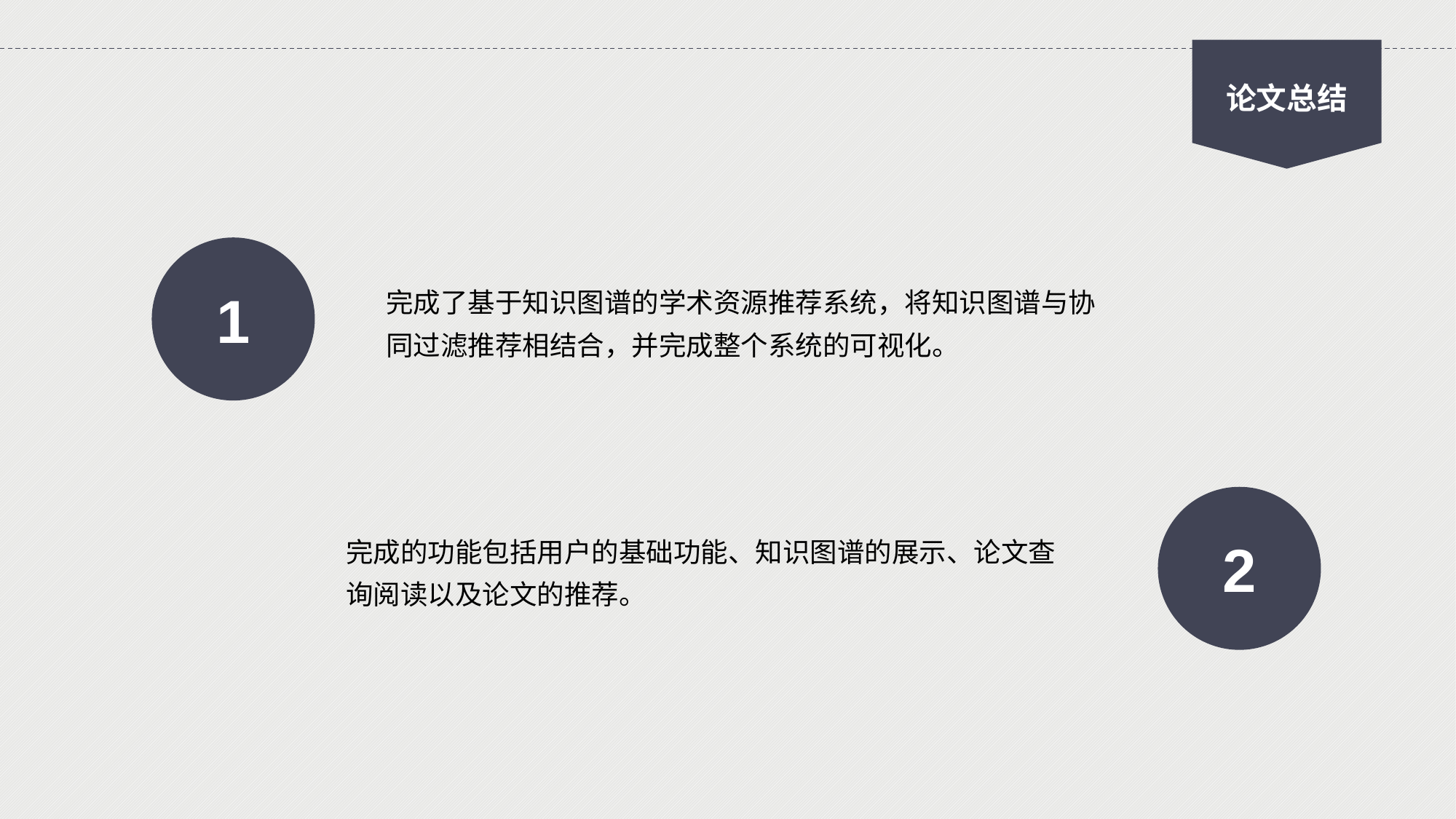

论文总结
1
完成了基于知识图谱的学术资源推荐系统，将知识图谱与协同过滤推荐相结合，并完成整个系统的可视化。
2
完成的功能包括用户的基础功能、知识图谱的展示、论文查询阅读以及论文的推荐。